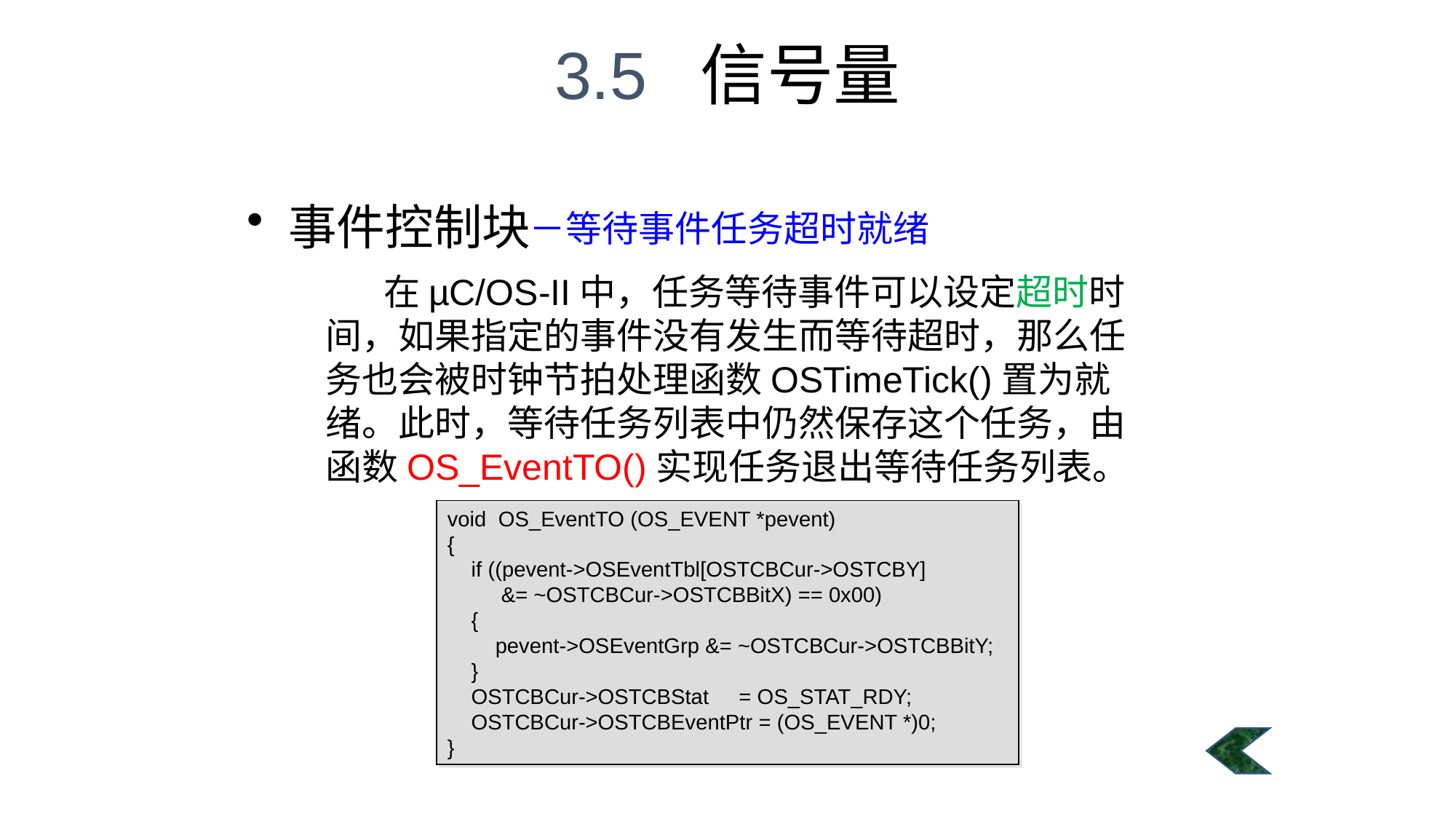

3.5  信号量
#
事件控制块
－等待事件任务超时就绪

      在µC/OS-II中，任务等待事件可以设定超时时间，如果指定的事件没有发生而等待超时，那么任务也会被时钟节拍处理函数OSTimeTick()置为就绪。此时，等待任务列表中仍然保存这个任务，由函数OS_EventTO()实现任务退出等待任务列表。
void  OS_EventTO (OS_EVENT *pevent)
{
    if ((pevent->OSEventTbl[OSTCBCur->OSTCBY]
         &= ~OSTCBCur->OSTCBBitX) == 0x00)
    {
        pevent->OSEventGrp &= ~OSTCBCur->OSTCBBitY;
    }
    OSTCBCur->OSTCBStat     = OS_STAT_RDY;
    OSTCBCur->OSTCBEventPtr = (OS_EVENT *)0;
}